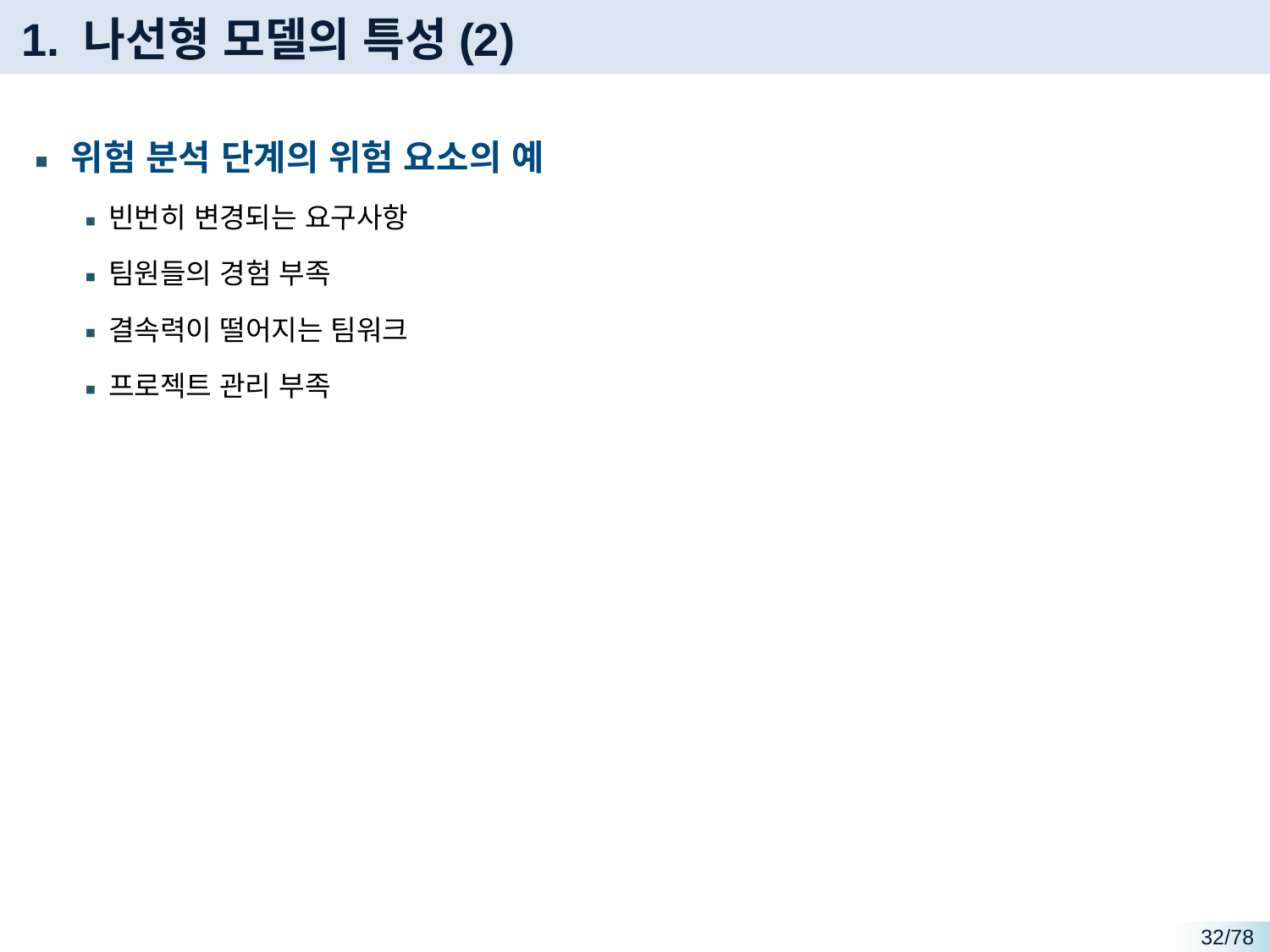

# 1. 나선형 모델의 특성(2)
위험 분석 단계의 위험 요소의 예
빈번히 변경되는 요구사항
팀원들의 경험 부족
결속력이 떨어지는 팀워크
프로젝트 관리 부족